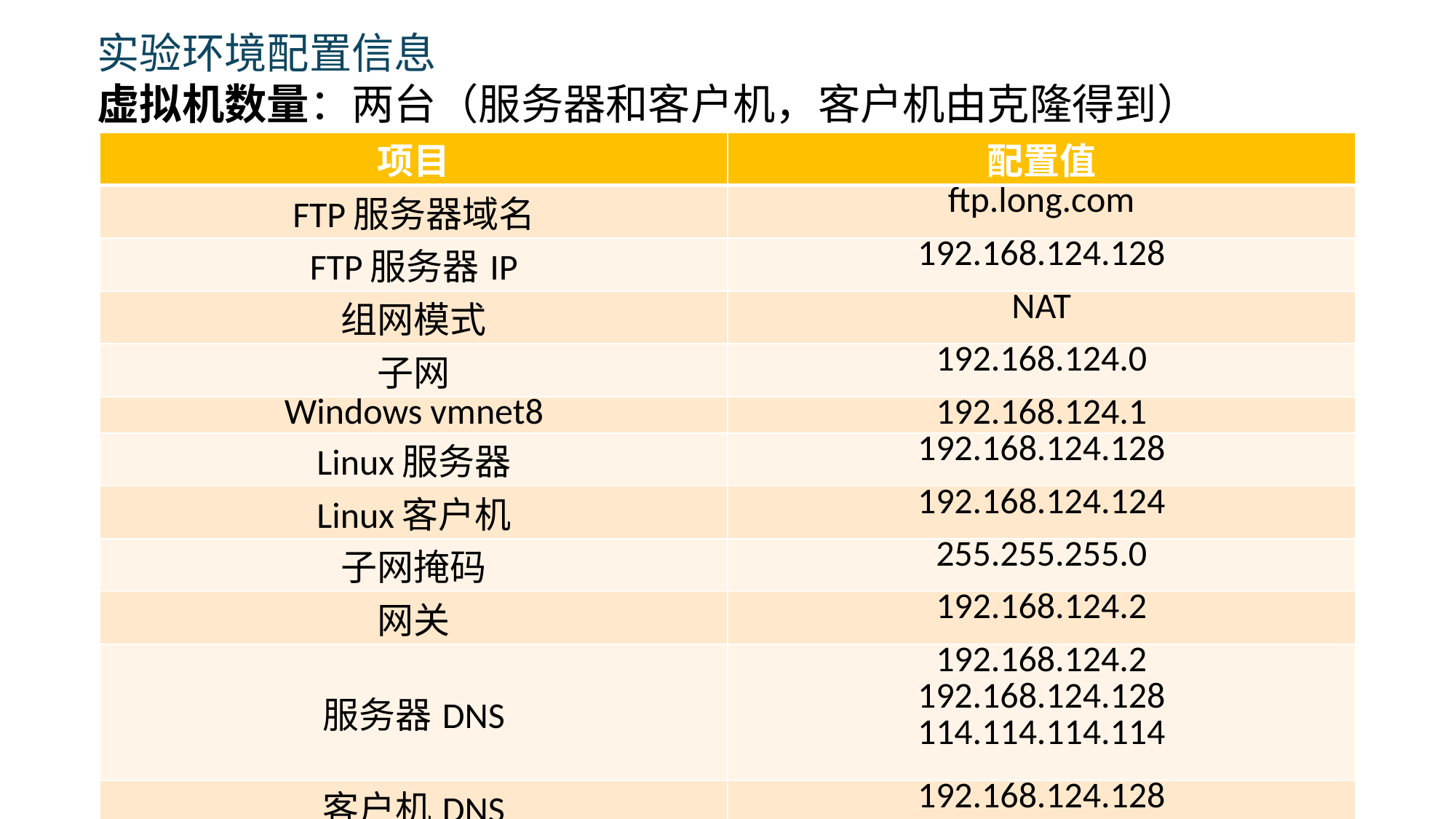

实验环境配置信息
虚拟机数量：两台（服务器和客户机，客户机由克隆得到）
| 项目 | 配置值 |
| --- | --- |
| FTP服务器域名 | ​ftp.long.com​ |
| FTP服务器IP | ​192.168.124.128​ |
| 组网模式 | NAT |
| 子网 | ​192.168.124.0​ |
| Windows vmnet8 | ​192.168.124.1​ |
| Linux服务器 | ​192.168.124.128​ |
| Linux客户机 | ​192.168.124.124​ |
| 子网掩码 | ​255.255.255.0​ |
| 网关 | ​192.168.124.2​ |
| 服务器DNS | ​192.168.124.2​ 192.168.124.128​ 114.114.114.114​ |
| 客户机DNS | ​192.168.124.128​ |